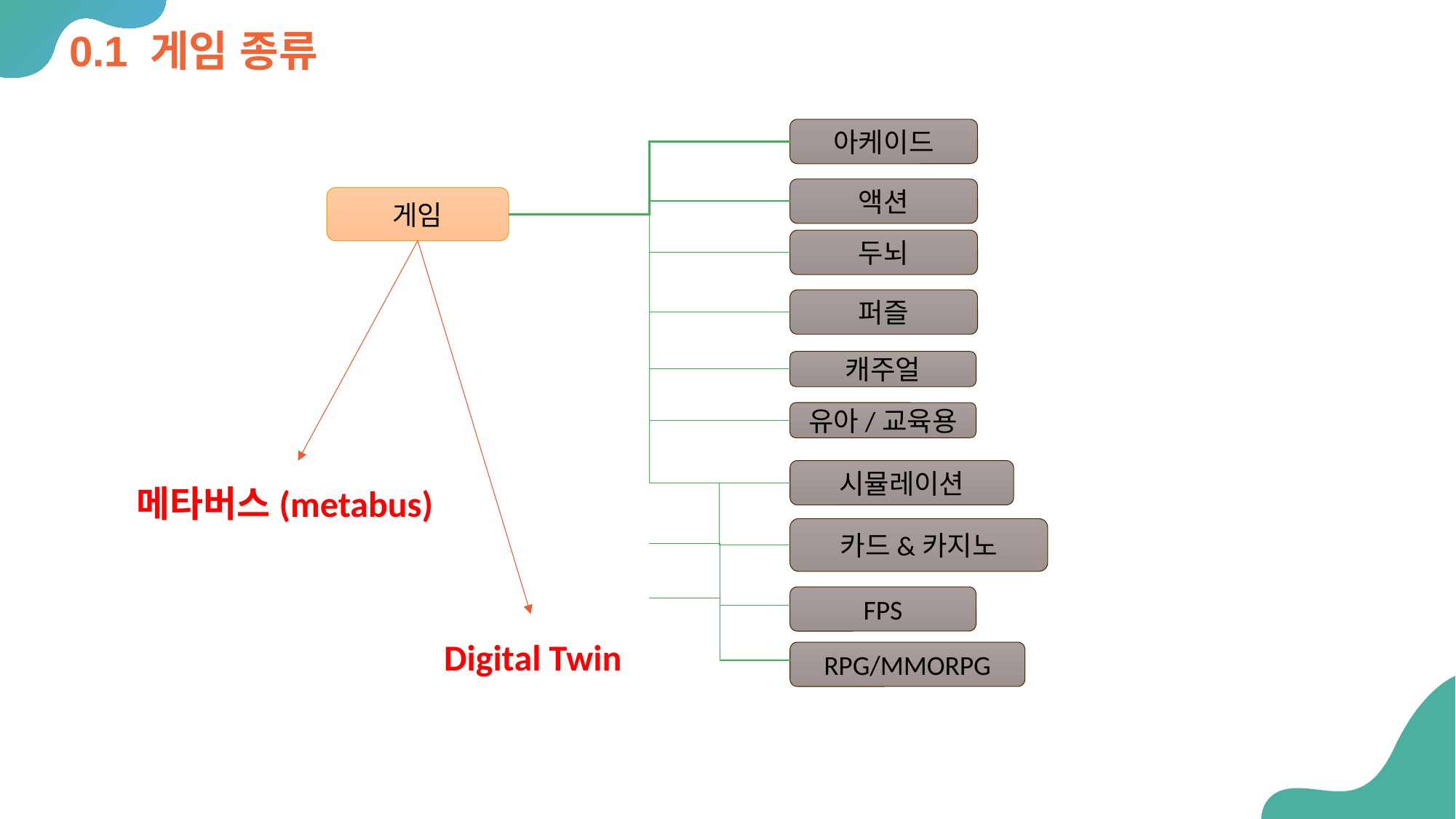

# 0.1 게임 종류
아케이드
액션
게임
두뇌
퍼즐
캐주얼
유아/교육용
시뮬레이션
메타버스(metabus)
카드&카지노
FPS
Digital Twin
RPG/MMORPG